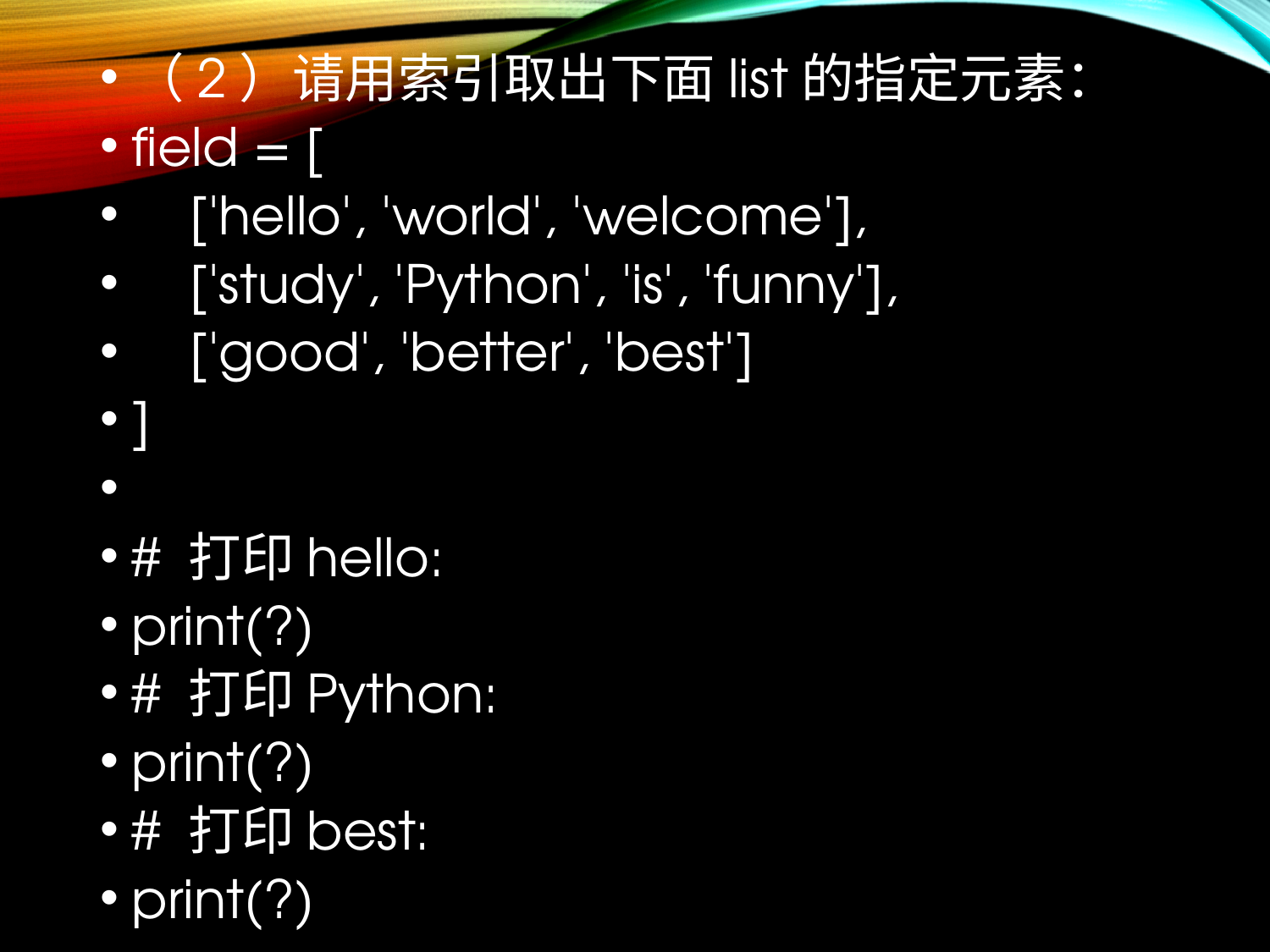

（2）请用索引取出下面list的指定元素：
field = [
    ['hello', 'world', 'welcome'],
    ['study', 'Python', 'is', 'funny'],
    ['good', 'better', 'best']
]

# 打印hello:
print(?)
# 打印Python:
print(?)
# 打印best:
print(?)